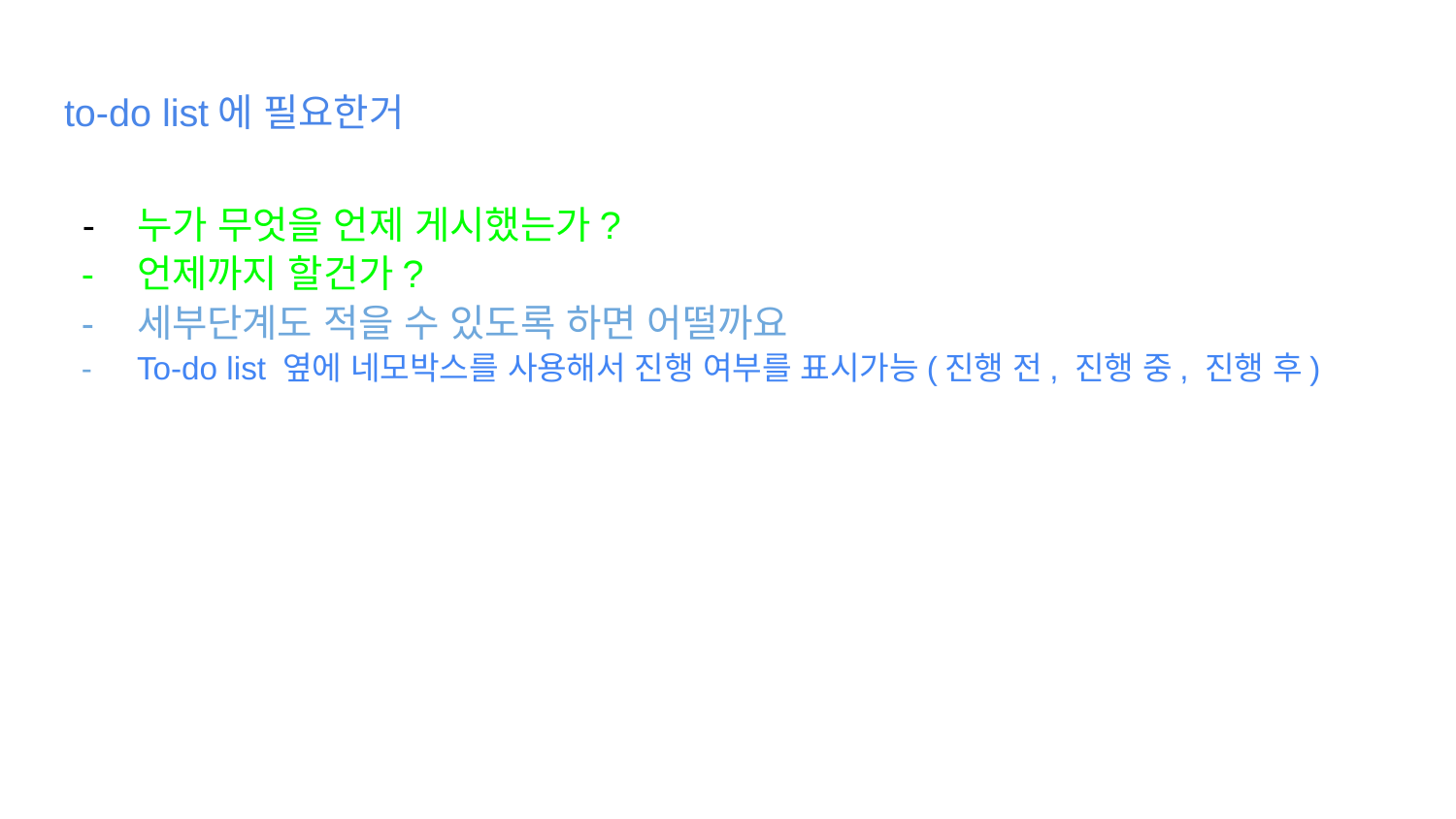

# to-do list에 필요한거
누가 무엇을 언제 게시했는가?
언제까지 할건가?
세부단계도 적을 수 있도록 하면 어떨까요
To-do list 옆에 네모박스를 사용해서 진행 여부를 표시가능(진행 전, 진행 중, 진행 후)